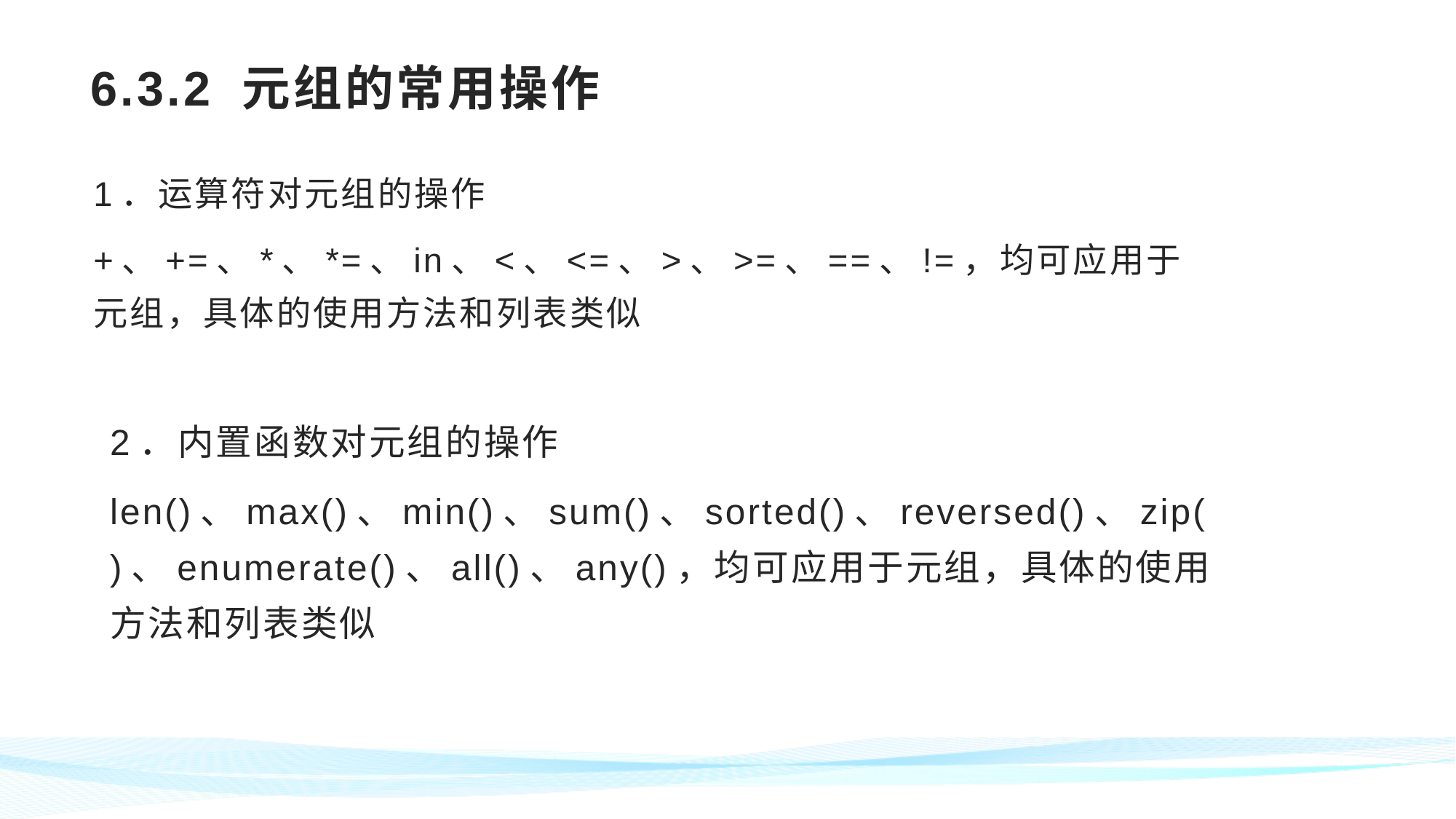

# 6.3.2 元组的常用操作
1．运算符对元组的操作
+、+=、*、*=、in、<、<=、>、>=、==、!=，均可应用于元组，具体的使用方法和列表类似
2．内置函数对元组的操作
len()、max()、min()、sum()、sorted()、reversed()、zip()、enumerate()、all()、any()，均可应用于元组，具体的使用方法和列表类似
49